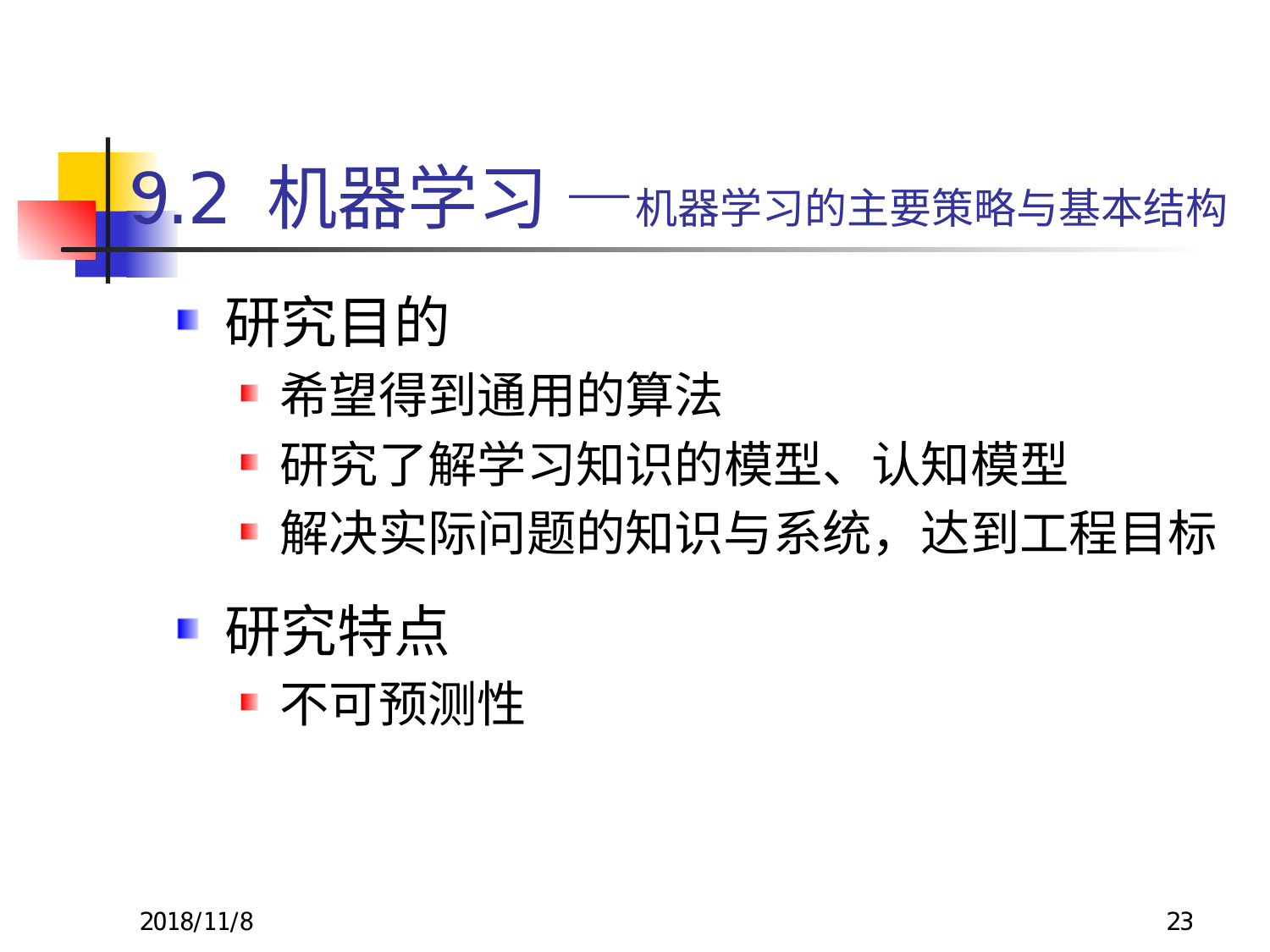

# 9.2 机器学习 —机器学习的主要策略与基本结构
研究目的
希望得到通用的算法
研究了解学习知识的模型、认知模型
解决实际问题的知识与系统，达到工程目标
研究特点
不可预测性
2018/11/8
23